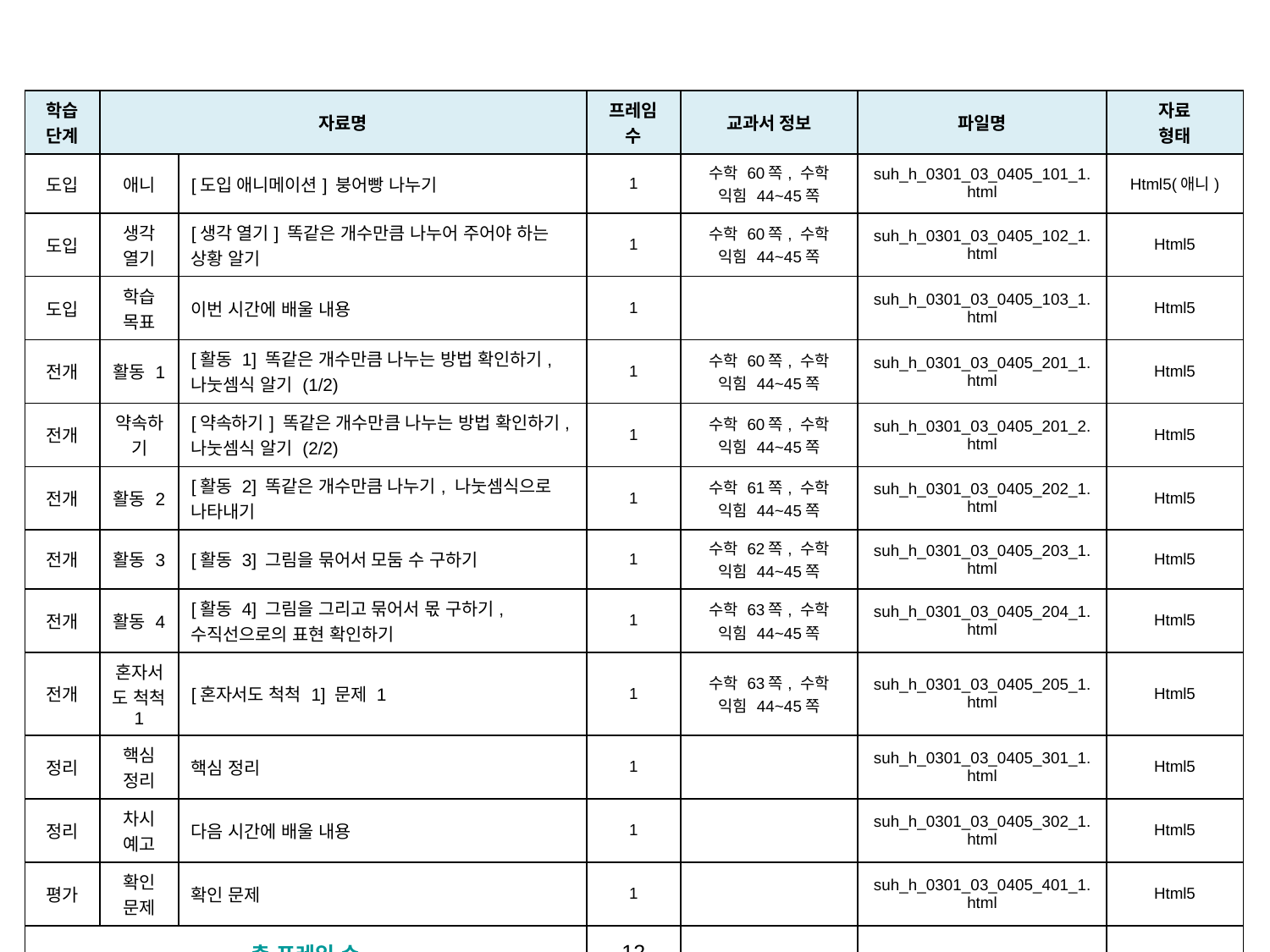

| 학습 단계 | 자료명 |  | 프레임 수 | 교과서 정보 | 파일명 | 자료 형태 |
| --- | --- | --- | --- | --- | --- | --- |
| 도입 | 애니 | [도입 애니메이션] 붕어빵 나누기 | 1 | 수학 60쪽, 수학 익힘 44~45쪽 | suh\_h\_0301\_03\_0405\_101\_1.html | Html5(애니) |
| 도입 | 생각 열기 | [생각 열기] 똑같은 개수만큼 나누어 주어야 하는 상황 알기 | 1 | 수학 60쪽, 수학 익힘 44~45쪽 | suh\_h\_0301\_03\_0405\_102\_1.html | Html5 |
| 도입 | 학습 목표 | 이번 시간에 배울 내용 | 1 |  | suh\_h\_0301\_03\_0405\_103\_1.html | Html5 |
| 전개 | 활동 1 | [활동 1] 똑같은 개수만큼 나누는 방법 확인하기, 나눗셈식 알기 (1/2) | 1 | 수학 60쪽, 수학 익힘 44~45쪽 | suh\_h\_0301\_03\_0405\_201\_1.html | Html5 |
| 전개 | 약속하기 | [약속하기] 똑같은 개수만큼 나누는 방법 확인하기, 나눗셈식 알기 (2/2) | 1 | 수학 60쪽, 수학 익힘 44~45쪽 | suh\_h\_0301\_03\_0405\_201\_2.html | Html5 |
| 전개 | 활동 2 | [활동 2] 똑같은 개수만큼 나누기, 나눗셈식으로 나타내기 | 1 | 수학 61쪽, 수학 익힘 44~45쪽 | suh\_h\_0301\_03\_0405\_202\_1.html | Html5 |
| 전개 | 활동 3 | [활동 3] 그림을 묶어서 모둠 수 구하기 | 1 | 수학 62쪽, 수학 익힘 44~45쪽 | suh\_h\_0301\_03\_0405\_203\_1.html | Html5 |
| 전개 | 활동 4 | [활동 4] 그림을 그리고 묶어서 몫 구하기,수직선으로의 표현 확인하기 | 1 | 수학 63쪽, 수학 익힘 44~45쪽 | suh\_h\_0301\_03\_0405\_204\_1.html | Html5 |
| 전개 | 혼자서도 척척1 | [혼자서도 척척 1] 문제 1 | 1 | 수학 63쪽, 수학 익힘 44~45쪽 | suh\_h\_0301\_03\_0405\_205\_1.html | Html5 |
| 정리 | 핵심 정리 | 핵심 정리 | 1 |  | suh\_h\_0301\_03\_0405\_301\_1.html | Html5 |
| 정리 | 차시 예고 | 다음 시간에 배울 내용 | 1 |  | suh\_h\_0301\_03\_0405\_302\_1.html | Html5 |
| 평가 | 확인 문제 | 확인 문제 | 1 |  | suh\_h\_0301\_03\_0405\_401\_1.html | Html5 |
| 총 프레임 수 |  |  | 12 |  |  |  |